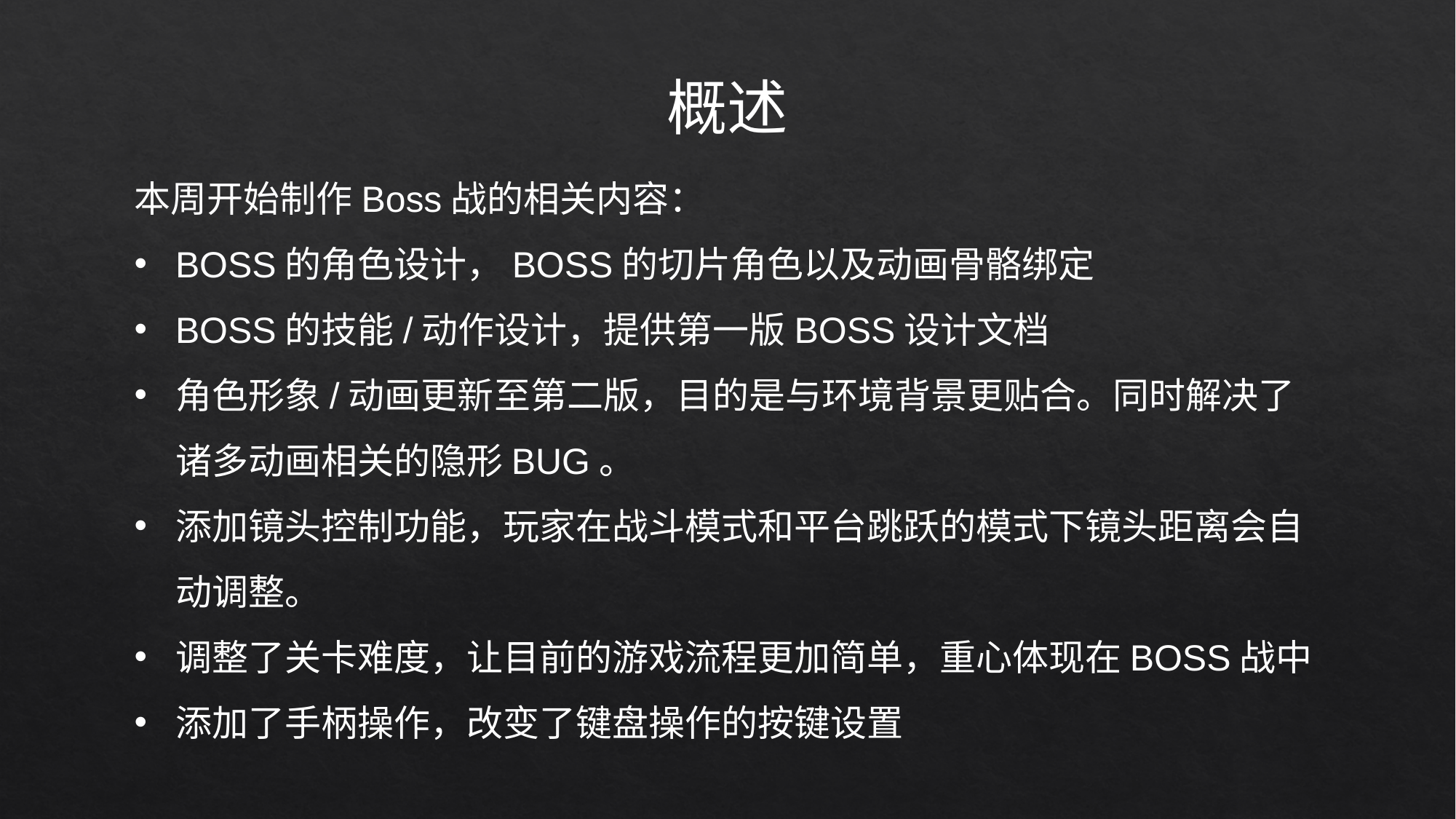

概述
本周开始制作Boss战的相关内容：
BOSS的角色设计，BOSS的切片角色以及动画骨骼绑定
BOSS的技能/动作设计，提供第一版BOSS设计文档
角色形象/动画更新至第二版，目的是与环境背景更贴合。同时解决了诸多动画相关的隐形BUG。
添加镜头控制功能，玩家在战斗模式和平台跳跃的模式下镜头距离会自动调整。
调整了关卡难度，让目前的游戏流程更加简单，重心体现在BOSS战中
添加了手柄操作，改变了键盘操作的按键设置